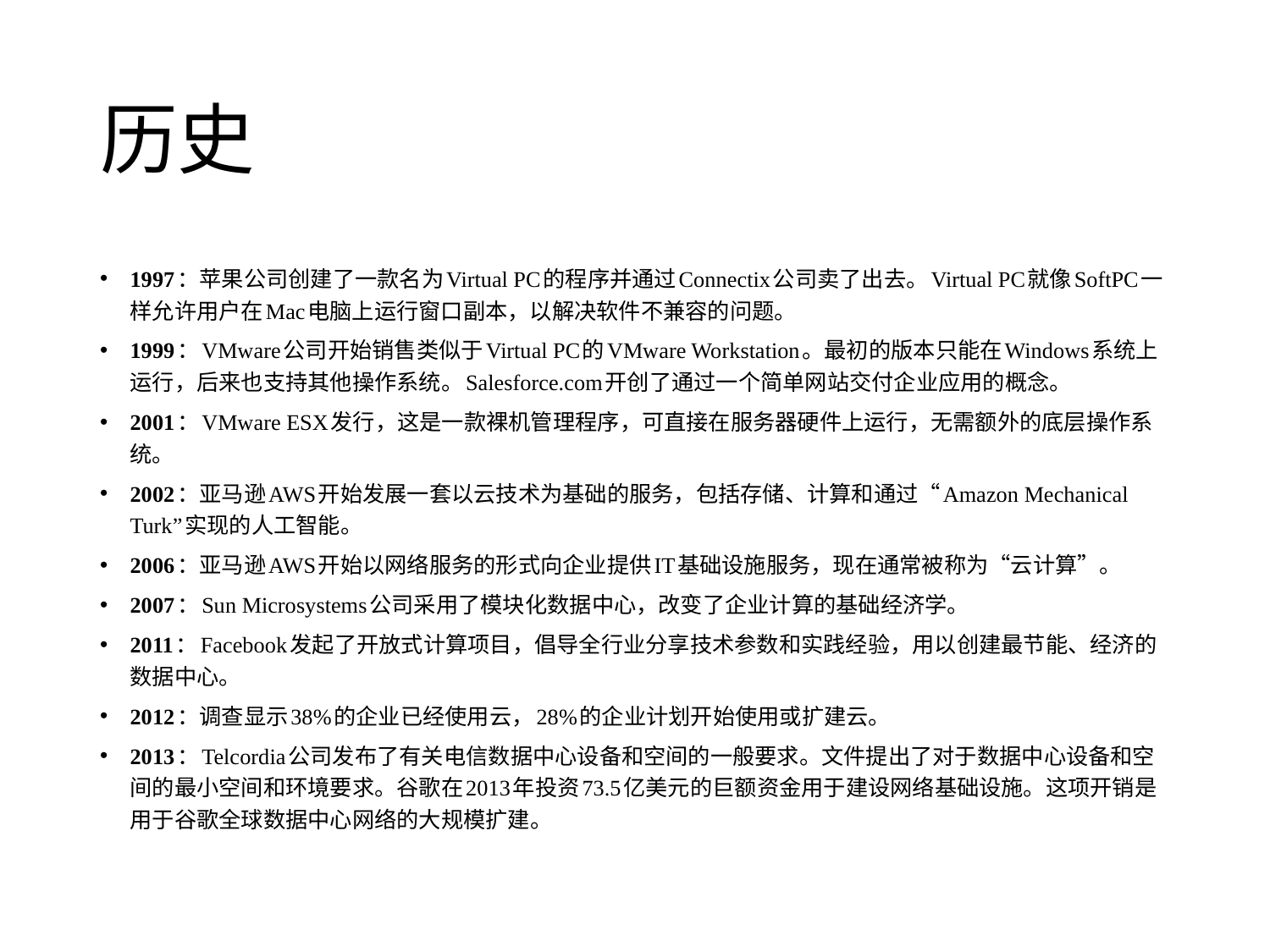

# 历史
1997：苹果公司创建了一款名为Virtual PC的程序并通过Connectix公司卖了出去。Virtual PC就像SoftPC一样允许用户在Mac电脑上运行窗口副本，以解决软件不兼容的问题。
1999：VMware公司开始销售类似于Virtual PC的VMware Workstation。最初的版本只能在Windows系统上运行，后来也支持其他操作系统。Salesforce.com开创了通过一个简单网站交付企业应用的概念。
2001：VMware ESX发行，这是一款裸机管理程序，可直接在服务器硬件上运行，无需额外的底层操作系统。
2002：亚马逊AWS开始发展一套以云技术为基础的服务，包括存储、计算和通过“Amazon Mechanical Turk”实现的人工智能。
2006：亚马逊AWS开始以网络服务的形式向企业提供IT基础设施服务，现在通常被称为“云计算”。
2007：Sun Microsystems公司采用了模块化数据中心，改变了企业计算的基础经济学。
2011：Facebook发起了开放式计算项目，倡导全行业分享技术参数和实践经验，用以创建最节能、经济的数据中心。
2012：调查显示38%的企业已经使用云，28%的企业计划开始使用或扩建云。
2013：Telcordia公司发布了有关电信数据中心设备和空间的一般要求。文件提出了对于数据中心设备和空间的最小空间和环境要求。谷歌在2013年投资73.5亿美元的巨额资金用于建设网络基础设施。这项开销是用于谷歌全球数据中心网络的大规模扩建。